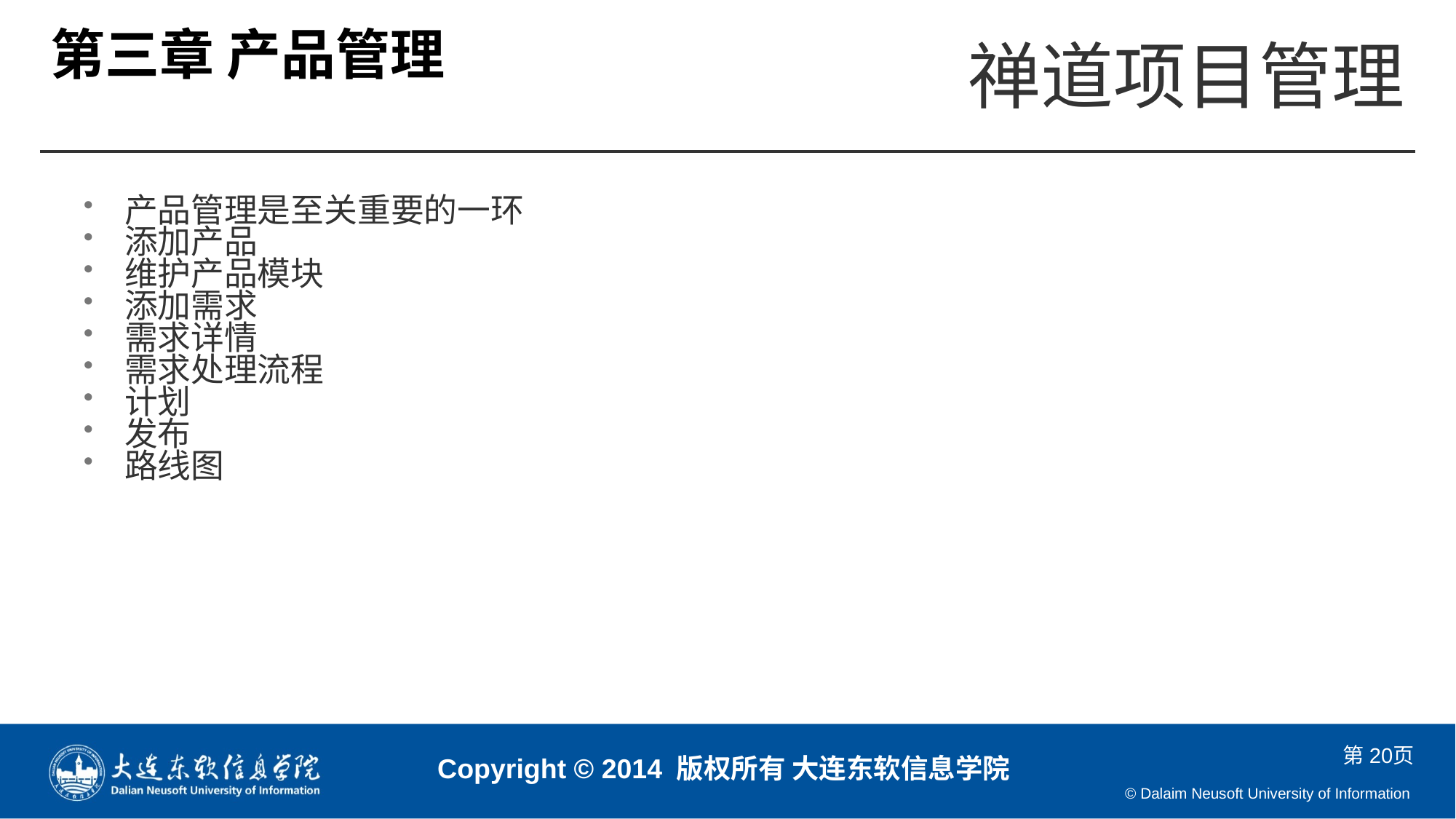

# 第三章 产品管理

产品管理是至关重要的一环
添加产品
维护产品模块
添加需求
需求详情
需求处理流程
计划
发布
路线图